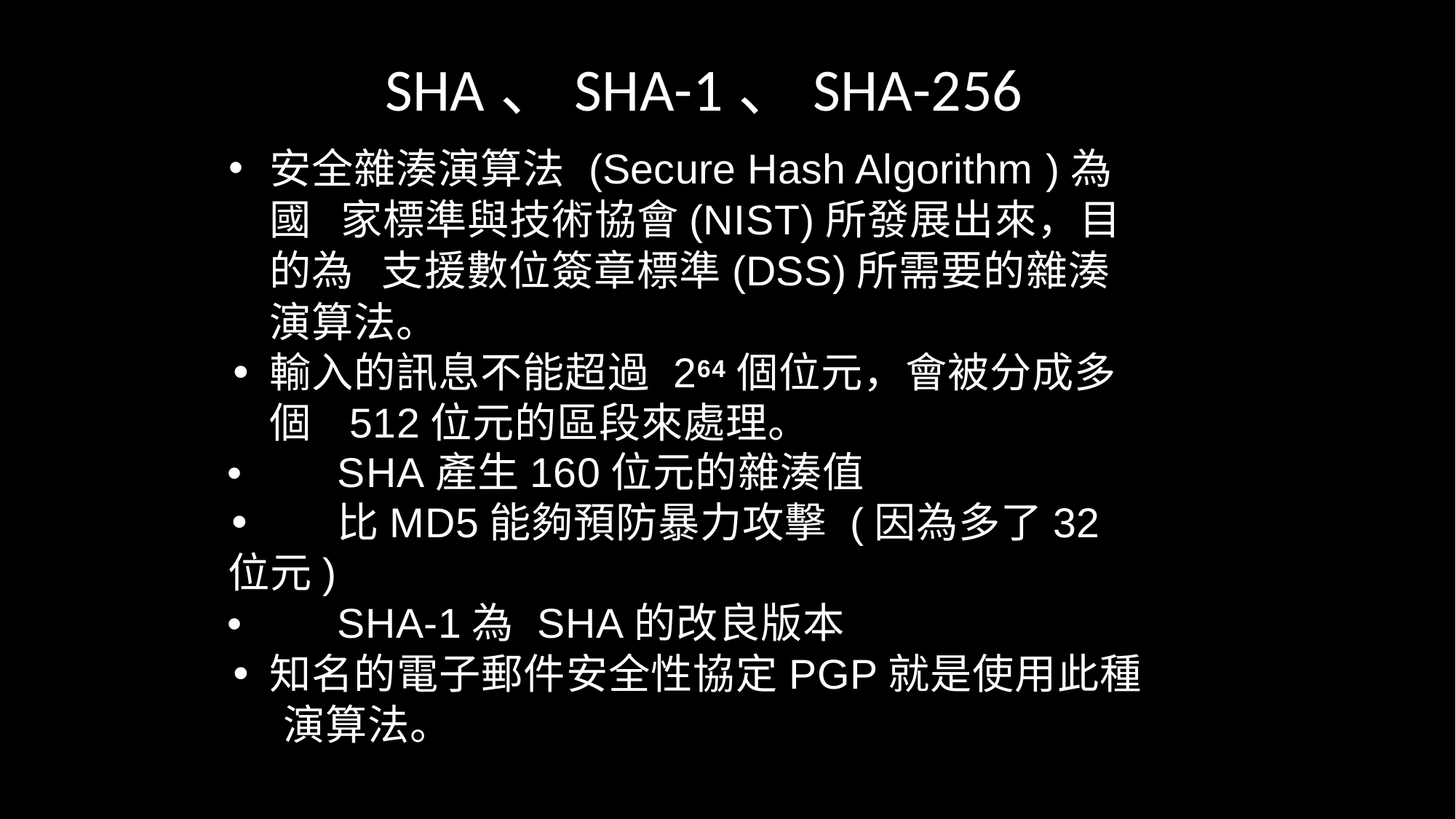

SHA、SHA-1、SHA-256
安全雜湊演算法 (Secure Hash Algorithm )為國  家標準與技術協會(NIST)所發展出來，目的為  支援數位簽章標準(DSS)所需要的雜湊演算法。
•	輸入的訊息不能超過 264個位元，會被分成多個  512位元的區段來處理。
•	SHA產生160位元的雜湊值
•	比MD5能夠預防暴力攻擊 (因為多了32位元)
•	SHA-1為 SHA的改良版本
•	知名的電子郵件安全性協定PGP就是使用此種  演算法。